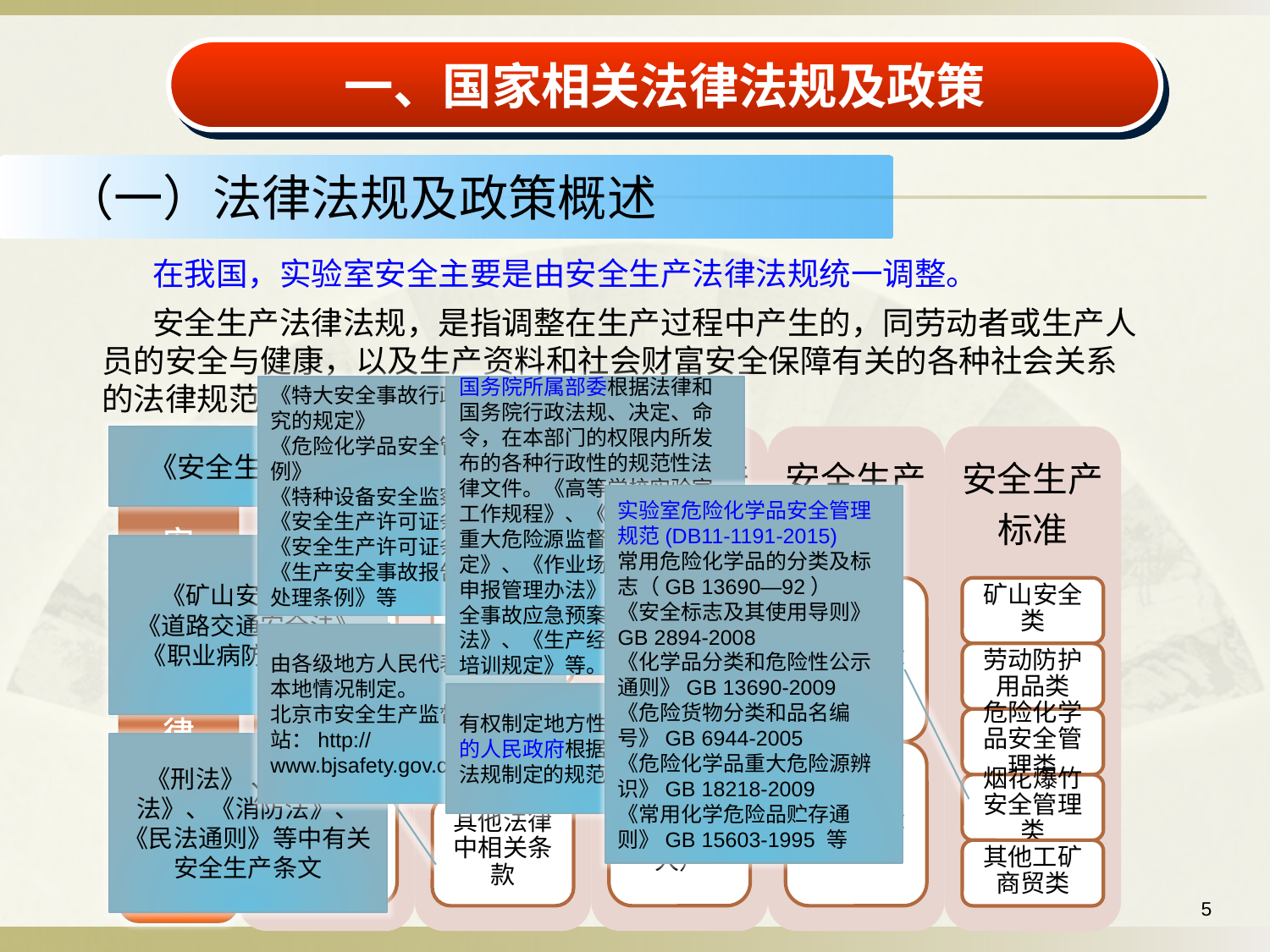

一、国家相关法律法规及政策
（一）法律法规及政策概述
      在我国，实验室安全主要是由安全生产法律法规统一调整。
      安全生产法律法规，是指调整在生产过程中产生的，同劳动者或生产人员的安全与健康，以及生产资料和社会财富安全保障有关的各种社会关系的法律规范的总和。
《特大安全事故行政责任追究的规定》
《危险化学品安全管理条例》
《特种设备安全监察条例》
《安全生产许可证条例》
《安全生产许可证条例》
《生产安全事故报告和调查处理条例》等
国务院所属部委根据法律和国务院行政法规、决定、命令，在本部门的权限内所发布的各种行政性的规范性法律文件。《高等学校实验室工作规程》、《危险化学品重大危险源监督管理暂行规定》、《作业场所职业危害申报管理办法》、《生产安全事故应急预案管理办法》、《生产经营单位安全培训规定》等。
《安全生产法》
安
全
生
产
法
律
体
系
国家根本法
基础法律
行政法规
地方性法规
部门规章
地方规章
安全生产法律
专门法律
矿山安全类
劳动防护用品类
危险化学品安全管理类
烟花爆竹安全管理类
其他工矿商贸类
实验室危险化学品安全管理规范(DB11-1191-2015)
常用危险化学品的分类及标志（GB 13690—92）
《安全标志及其使用导则》GB 2894-2008
《化学品分类和危险性公示 通则》GB 13690-2009
《危险货物分类和品名编号》GB 6944-2005
《危险化学品重大危险源辨识》GB 18218-2009
《常用化学危险品贮存通则》GB 15603-1995 等
《矿山安全法》
《道路交通安全法》
  《职业病防治法》 等
由各级地方人民代表大会结合本地情况制定。
北京市安全生产监督管理局网站：http://www.bjsafety.gov.cn
有权制定地方性法规的地方的人民政府根据法律、行政法规制定的规范性法律文件
《刑法》 、《劳动法》、《消防法》、
《民法通则》等中有关安全生产条文
5